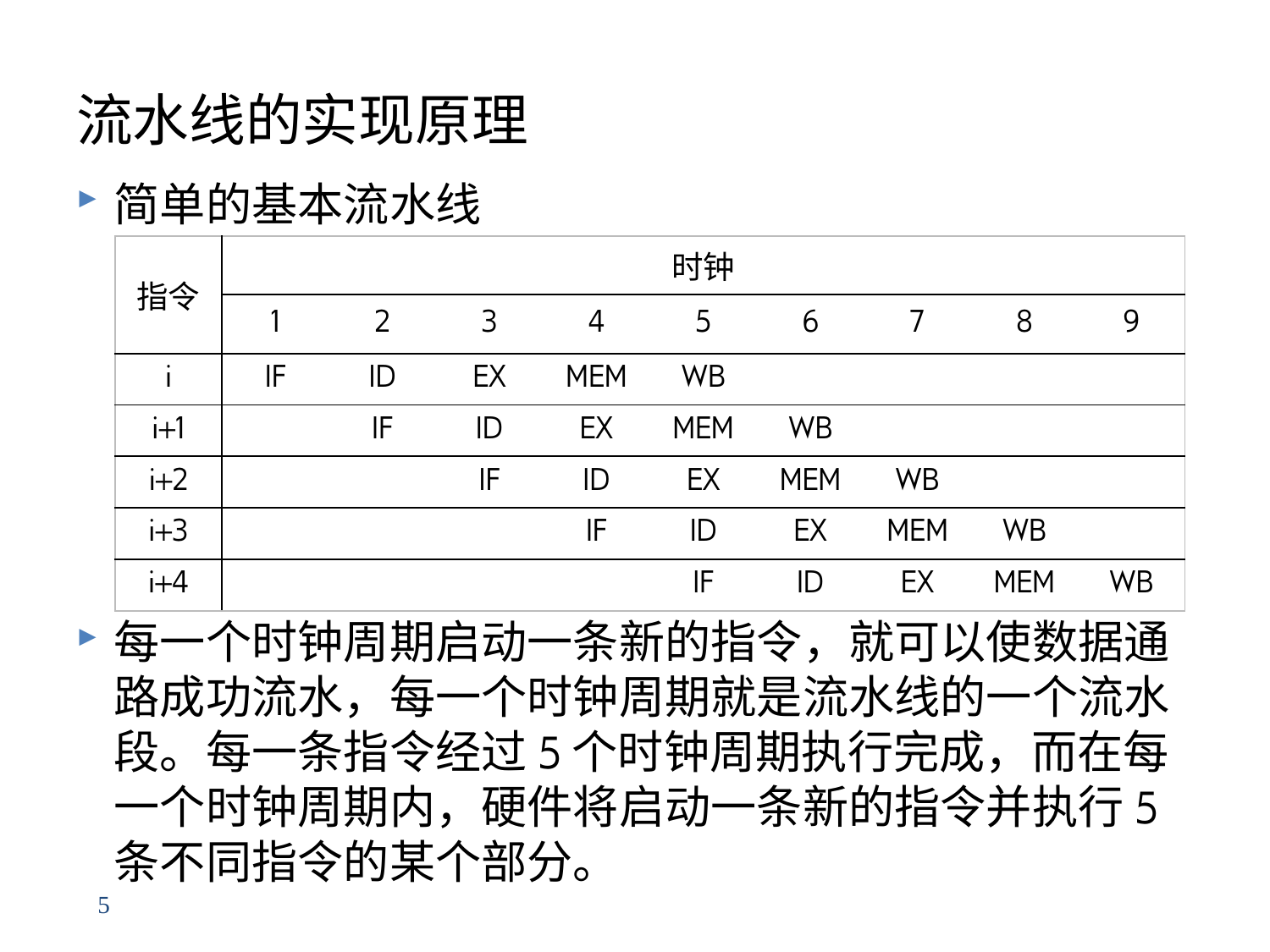

# 流水线的实现原理
简单的基本流水线

每一个时钟周期启动一条新的指令，就可以使数据通路成功流水，每一个时钟周期就是流水线的一个流水段。每一条指令经过5个时钟周期执行完成，而在每一个时钟周期内，硬件将启动一条新的指令并执行5条不同指令的某个部分。

| 指令 | 时钟 |  |  |  |  |  |  |  |  |
| --- | --- | --- | --- | --- | --- | --- | --- | --- | --- |
|  | 1 | 2 | 3 | 4 | 5 | 6 | 7 | 8 | 9 |
| i | IF | ID | EX | MEM | WB |  |  |  |  |
| i+1 |  | IF | ID | EX | MEM | WB |  |  |  |
| i+2 |  |  | IF | ID | EX | MEM | WB |  |  |
| i+3 |  |  |  | IF | ID | EX | MEM | WB |  |
| i+4 |  |  |  |  | IF | ID | EX | MEM | WB |
5